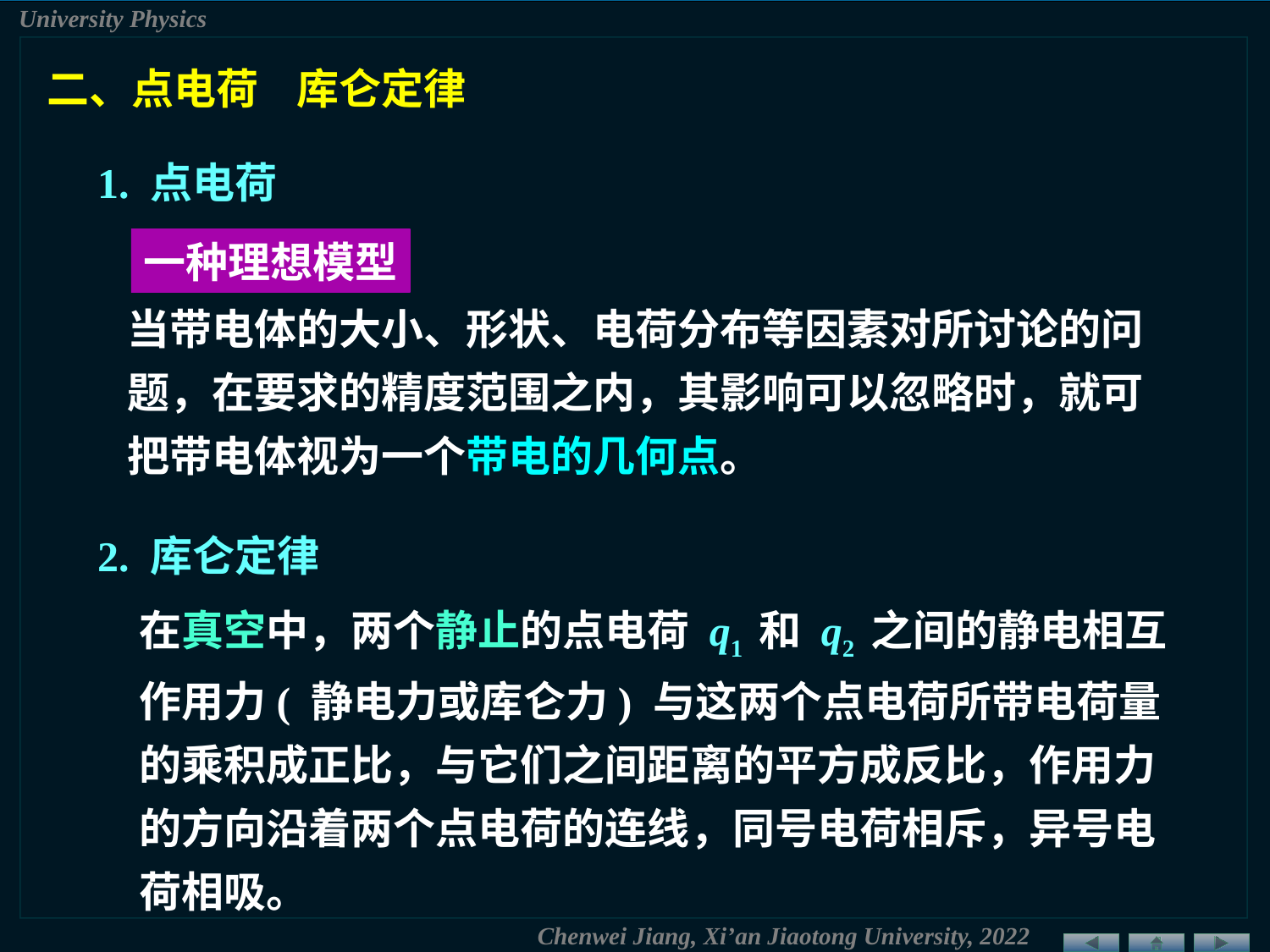

二、点电荷    库仑定律
1. 点电荷
一种理想模型
当带电体的大小、形状、电荷分布等因素对所讨论的问题，在要求的精度范围之内，其影响可以忽略时，就可把带电体视为一个带电的几何点。
2. 库仑定律
在真空中，两个静止的点电荷 q1 和 q2 之间的静电相互作用力( 静电力或库仑力) 与这两个点电荷所带电荷量的乘积成正比，与它们之间距离的平方成反比，作用力的方向沿着两个点电荷的连线，同号电荷相斥，异号电荷相吸。